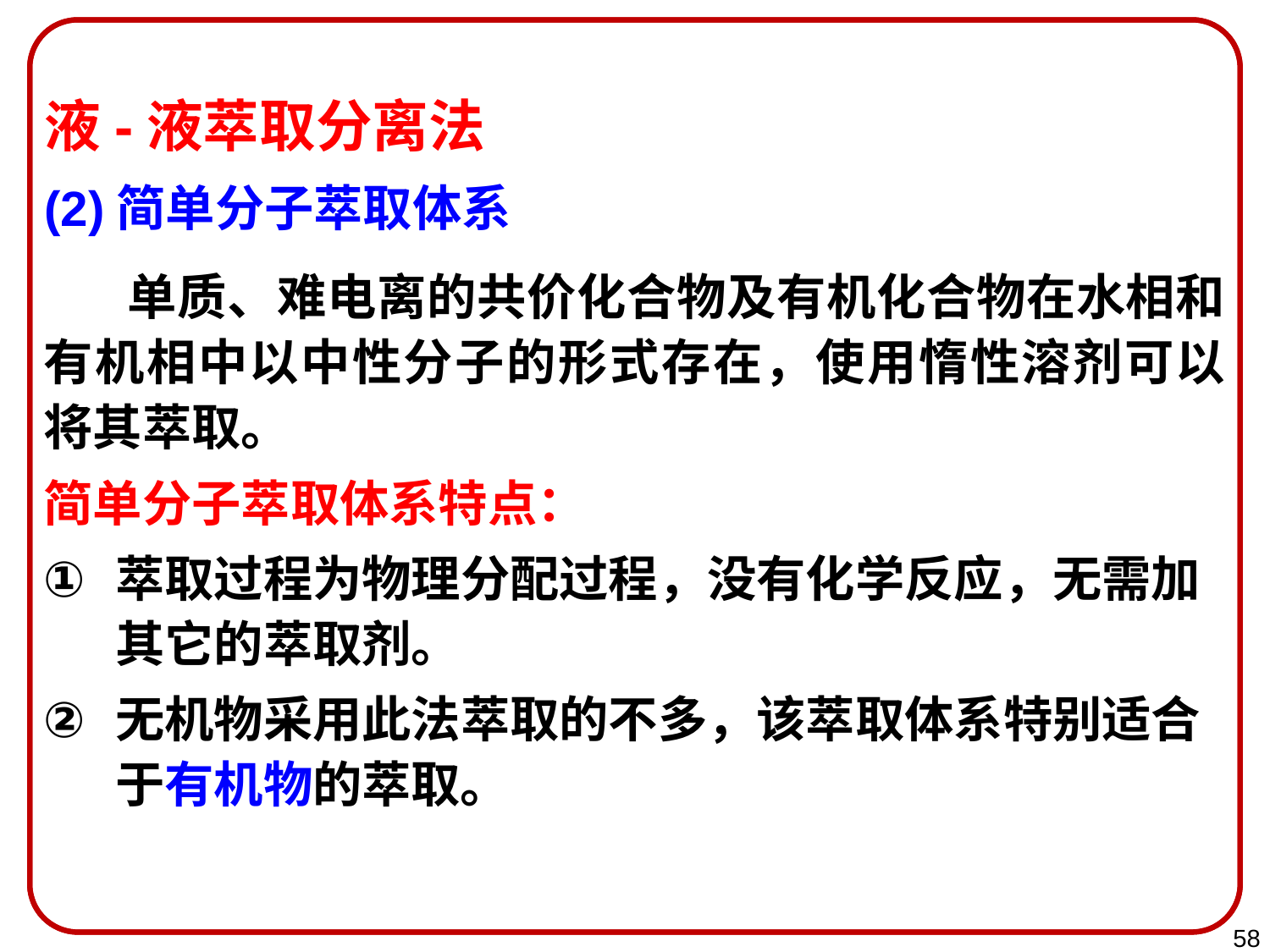

液-液萃取分离法
(2)简单分子萃取体系
      单质、难电离的共价化合物及有机化合物在水相和有机相中以中性分子的形式存在，使用惰性溶剂可以将其萃取。
简单分子萃取体系特点：
萃取过程为物理分配过程，没有化学反应，无需加其它的萃取剂。
无机物采用此法萃取的不多，该萃取体系特别适合于有机物的萃取。
58